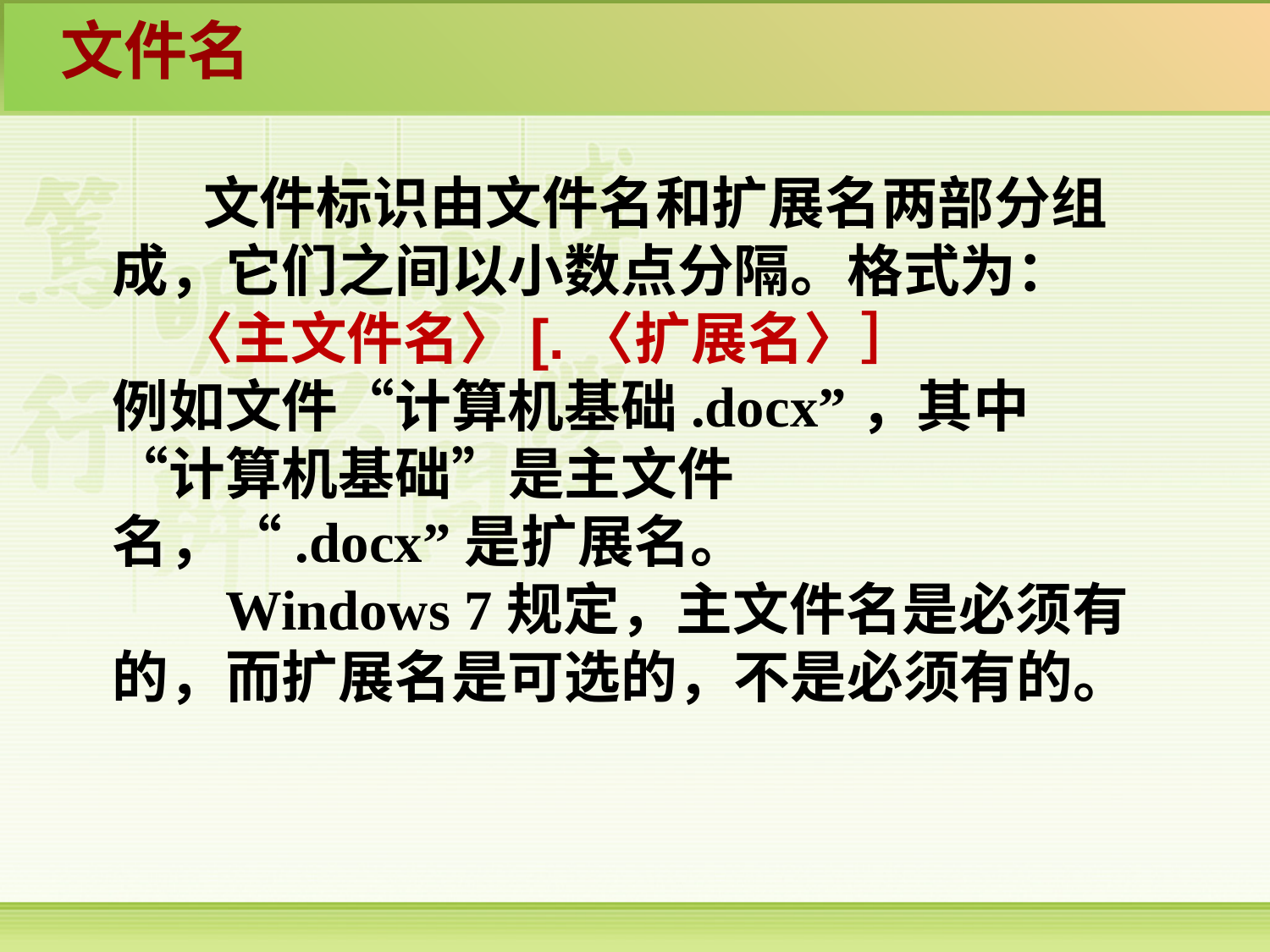

文件名
      文件标识由文件名和扩展名两部分组成，它们之间以小数点分隔。格式为：
    〈主文件名〉[.〈扩展名〉］
例如文件“计算机基础.docx”，其中“计算机基础”是主文件名，“.docx”是扩展名。
        Windows 7规定，主文件名是必须有的，而扩展名是可选的，不是必须有的。

37